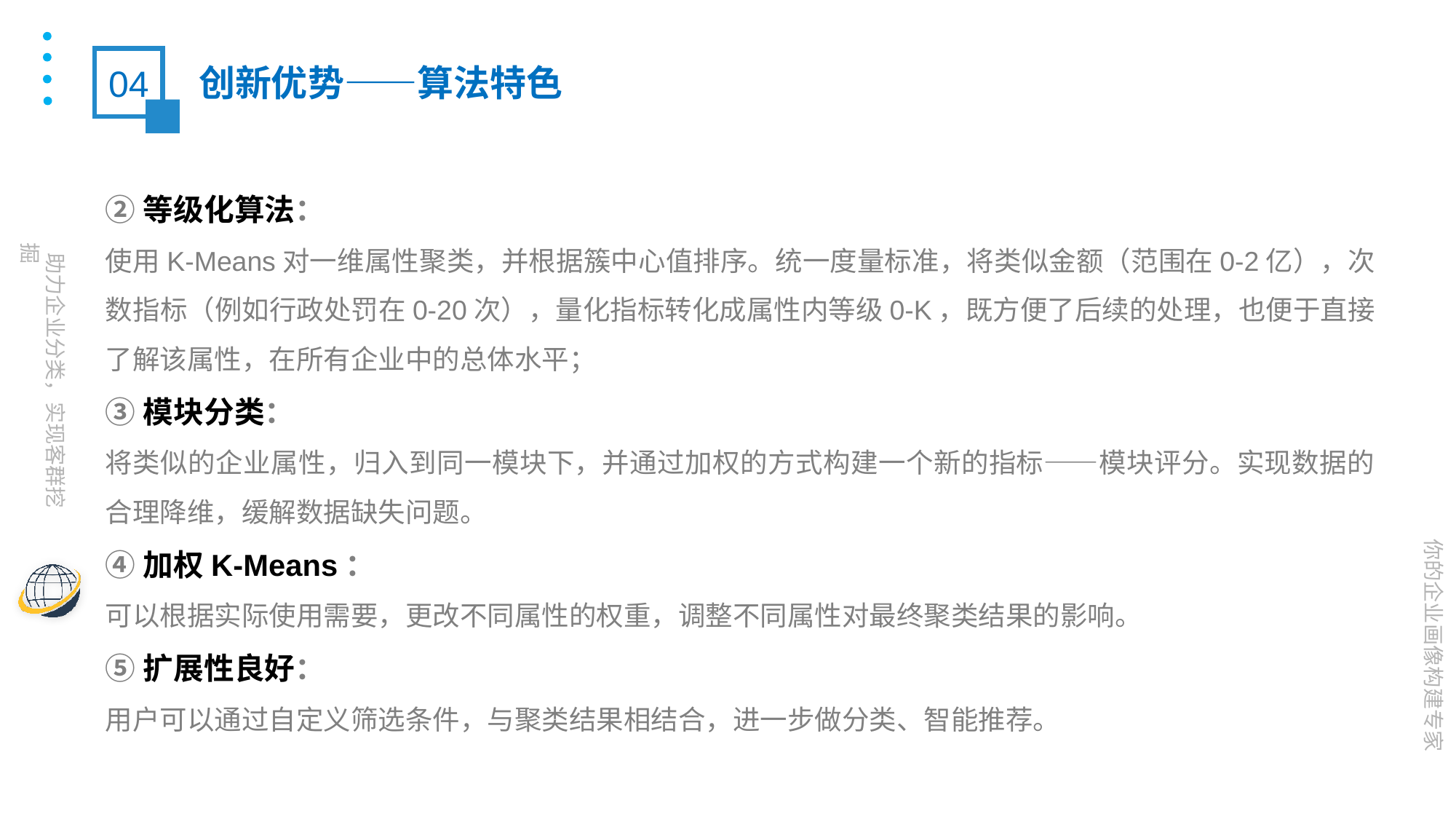

04
创新优势——算法特色

②等级化算法：
使用K-Means对一维属性聚类，并根据簇中心值排序。统一度量标准，将类似金额（范围在0-2亿），次数指标（例如行政处罚在0-20次），量化指标转化成属性内等级0-K，既方便了后续的处理，也便于直接了解该属性，在所有企业中的总体水平；
③模块分类：
将类似的企业属性，归入到同一模块下，并通过加权的方式构建一个新的指标——模块评分。实现数据的合理降维，缓解数据缺失问题。
④加权K-Means：
可以根据实际使用需要，更改不同属性的权重，调整不同属性对最终聚类结果的影响。
⑤扩展性良好：
用户可以通过自定义筛选条件，与聚类结果相结合，进一步做分类、智能推荐。